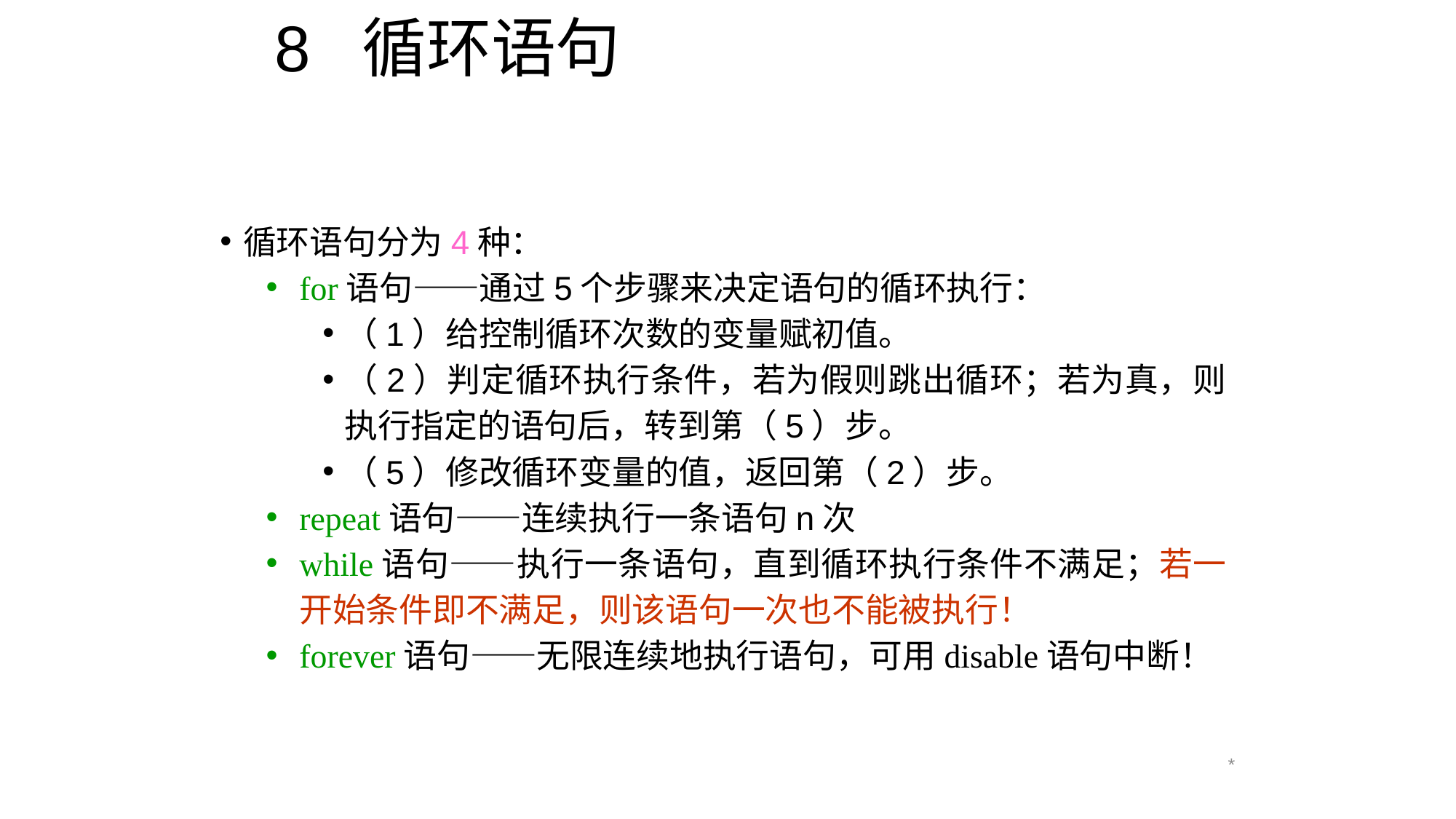

# 8  循环语句

循环语句分为4种：
for语句——通过5个步骤来决定语句的循环执行：
（1）给控制循环次数的变量赋初值。
（2）判定循环执行条件，若为假则跳出循环；若为真，则执行指定的语句后，转到第（5）步。
（5）修改循环变量的值，返回第（2）步。
repeat语句——连续执行一条语句n次
while语句——执行一条语句，直到循环执行条件不满足；若一开始条件即不满足，则该语句一次也不能被执行！
forever语句——无限连续地执行语句，可用disable语句中断！
*